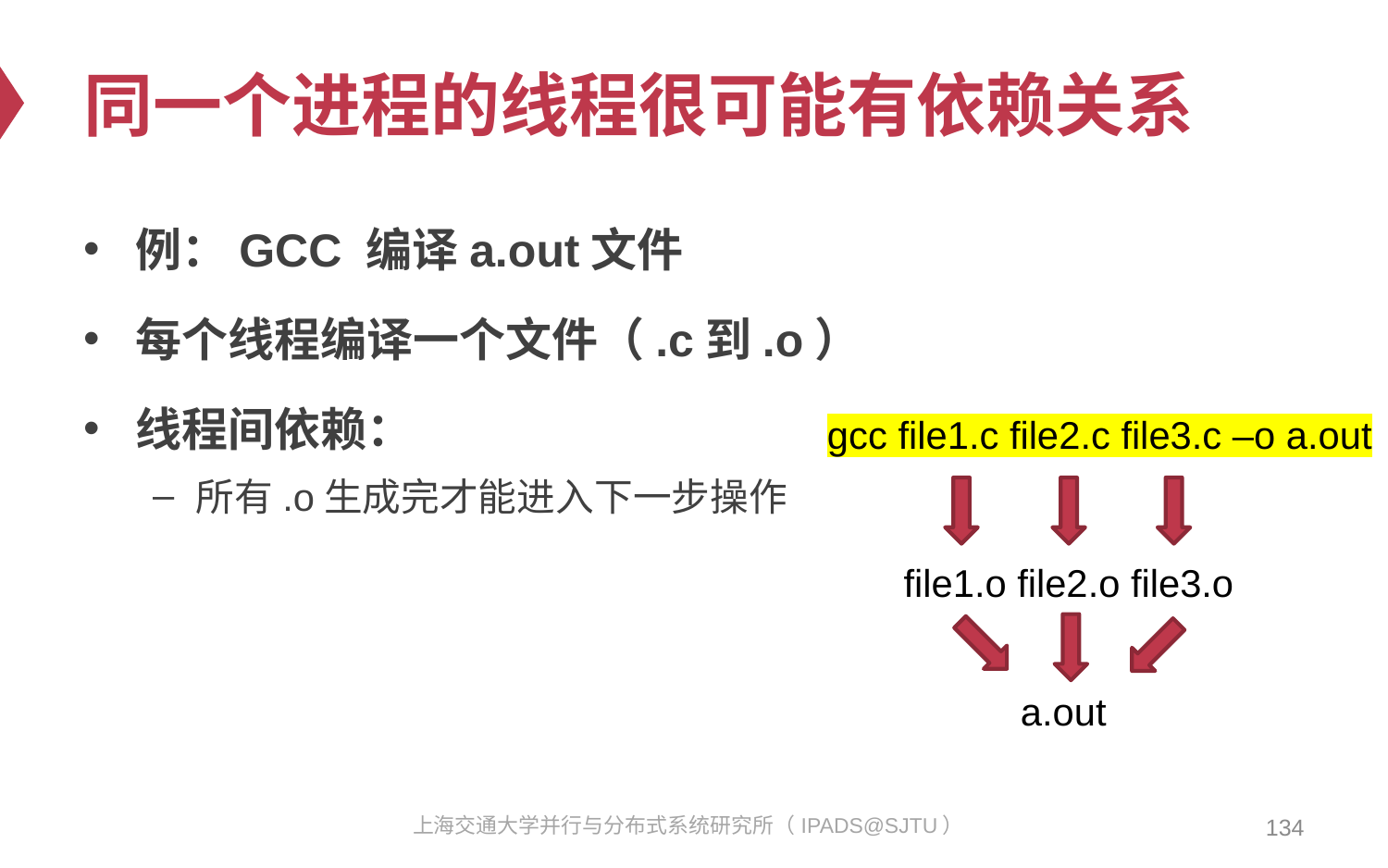

# 同一个进程的线程很可能有依赖关系
例：GCC 编译a.out文件
每个线程编译一个文件（.c到.o）
线程间依赖：
所有.o生成完才能进入下一步操作

gcc file1.c file2.c file3.c –o a.out

file1.o file2.o file3.o

a.out
134
上海交通大学并行与分布式系统研究所（IPADS@SJTU）